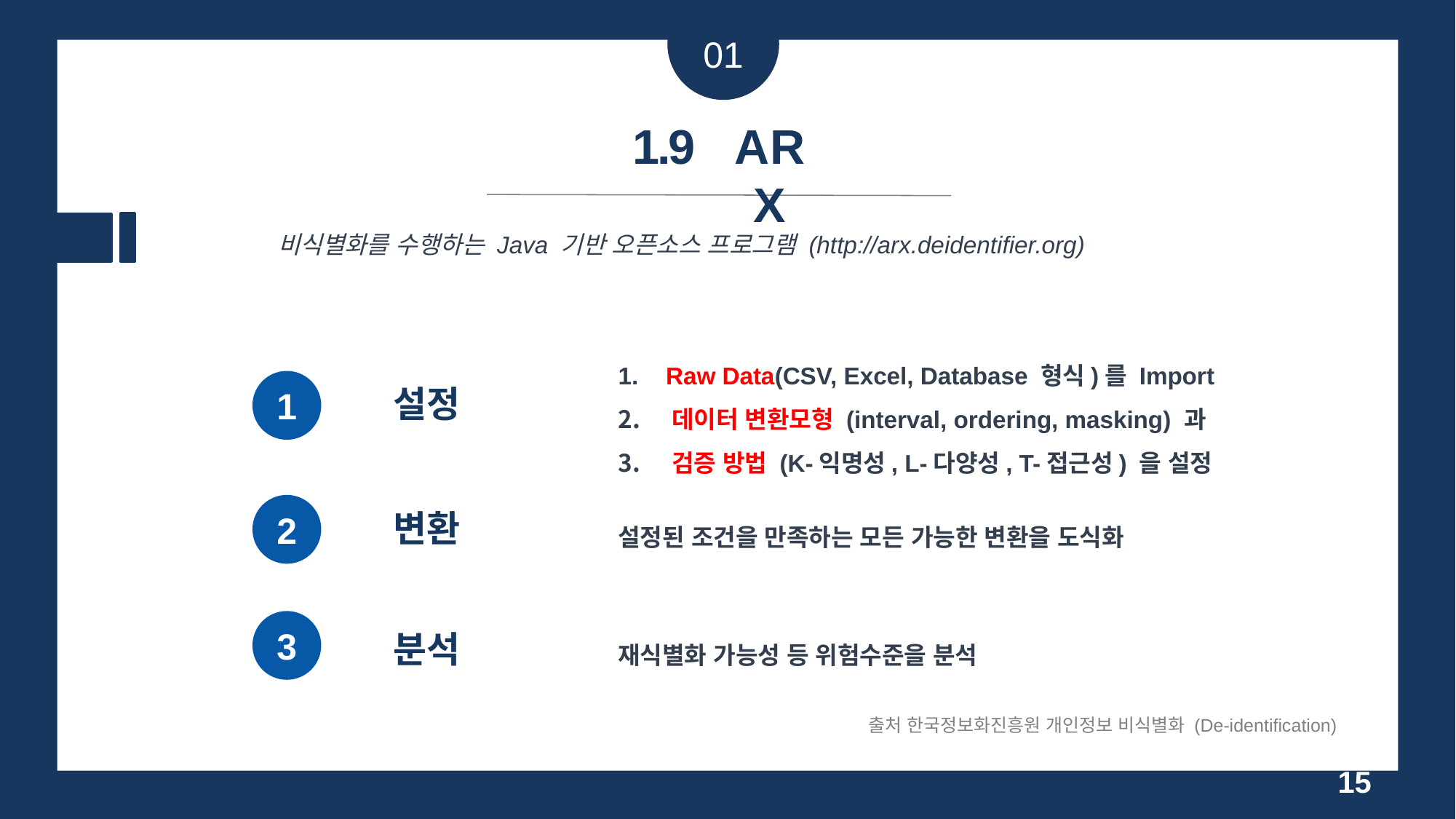

01
1.9
ARX
비식별화를 수행하는 Java 기반 오픈소스 프로그램 (http://arx.deidentifier.org)

 Raw Data(CSV, Excel, Database 형식)를 Import
 데이터 변환모형 (interval, ordering, masking) 과
 검증 방법 (K-익명성, L-다양성, T-접근성) 을 설정
1
설정
출처 한국정보화진흥원 개인정보 비식별화 (De-identification)

2
변환
설정된 조건을 만족하는 모든 가능한 변환을 도식화
3
재식별화 가능성 등 위험수준을 분석
분석
15